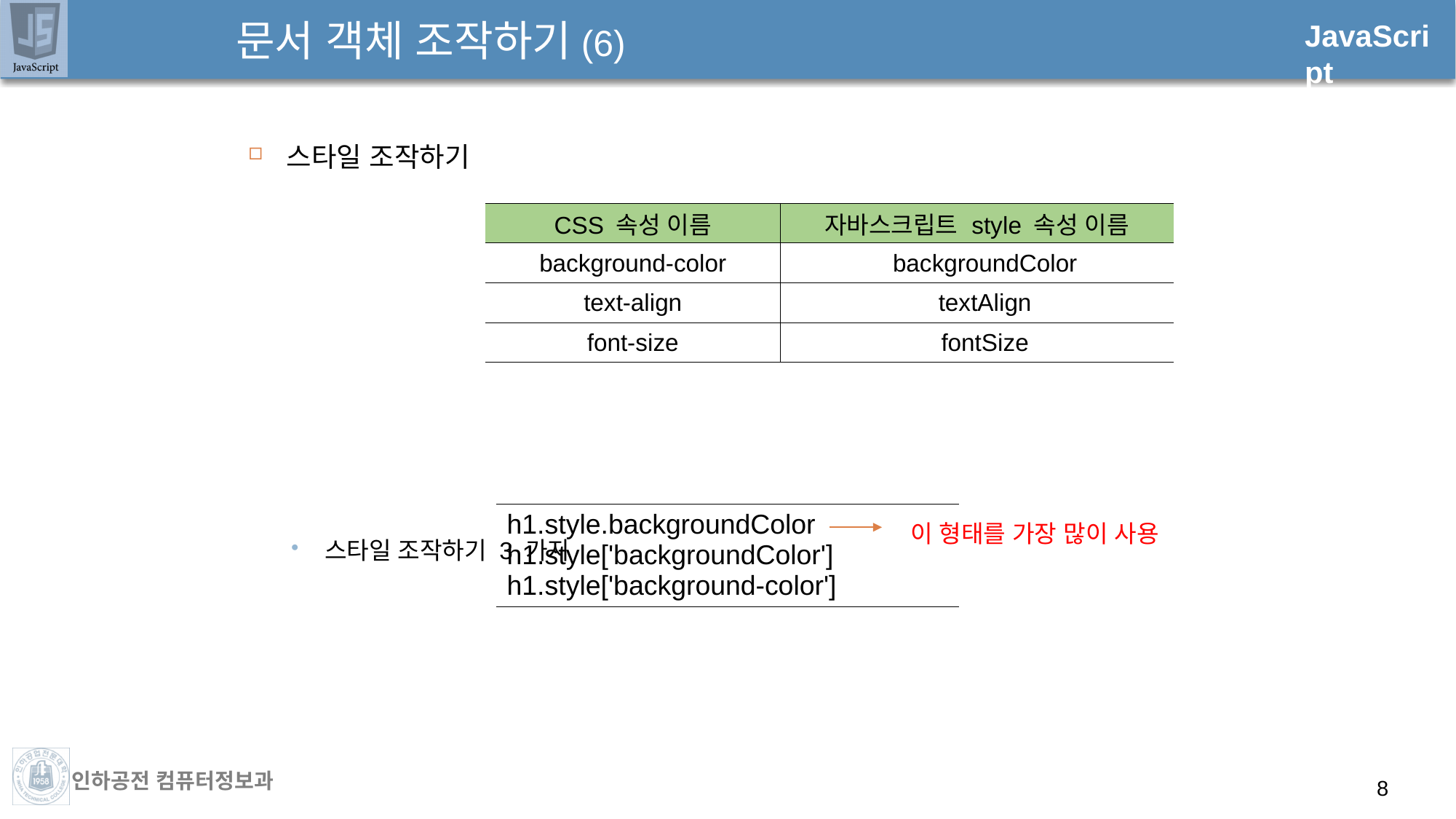

# 문서 객체 조작하기(6)
스타일 조작하기

스타일 조작하기 3 가지

| CSS 속성 이름 | 자바스크립트 style 속성 이름 |
| --- | --- |
| background-color | backgroundColor |
| text-align | textAlign |
| font-size | fontSize |
| h1.style.backgroundColor h1.style['backgroundColor'] h1.style['background-color'] |
| --- |
이 형태를 가장 많이 사용